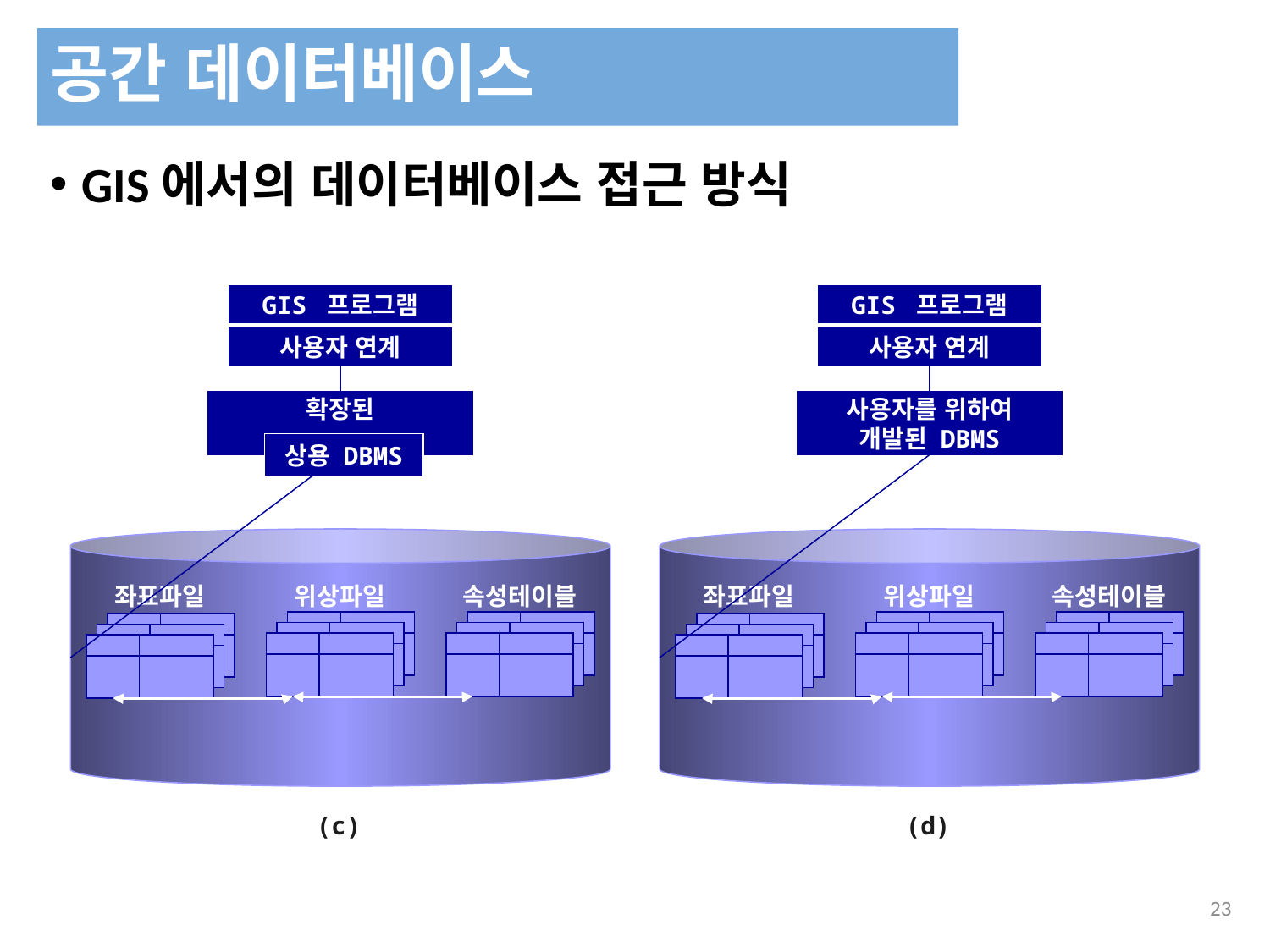

공간 데이터베이스
GIS에서의 데이터베이스 접근 방식

GIS 프로그램
GIS 프로그램
사용자 연계
사용자 연계
확장된

사용자를 위하여
개발된 DBMS
상용 DBMS

좌표파일
위상파일
속성테이블
좌표파일
위상파일
속성테이블

(c)
(d)
23